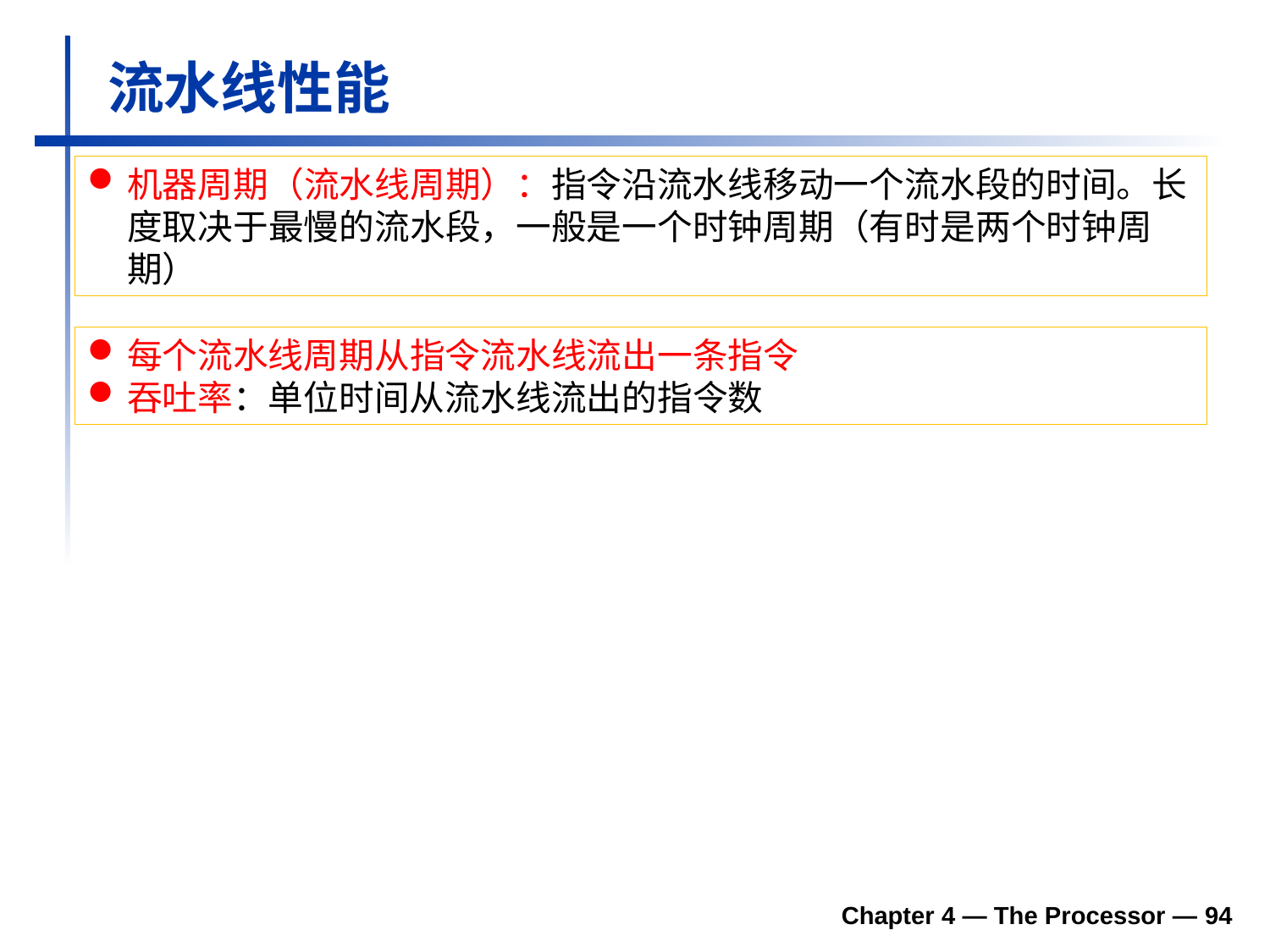

# 流水线性能
机器周期（流水线周期）：指令沿流水线移动一个流水段的时间。长度取决于最慢的流水段，一般是一个时钟周期（有时是两个时钟周期）
每个流水线周期从指令流水线流出一条指令
吞吐率：单位时间从流水线流出的指令数
Chapter 4 — The Processor — 94